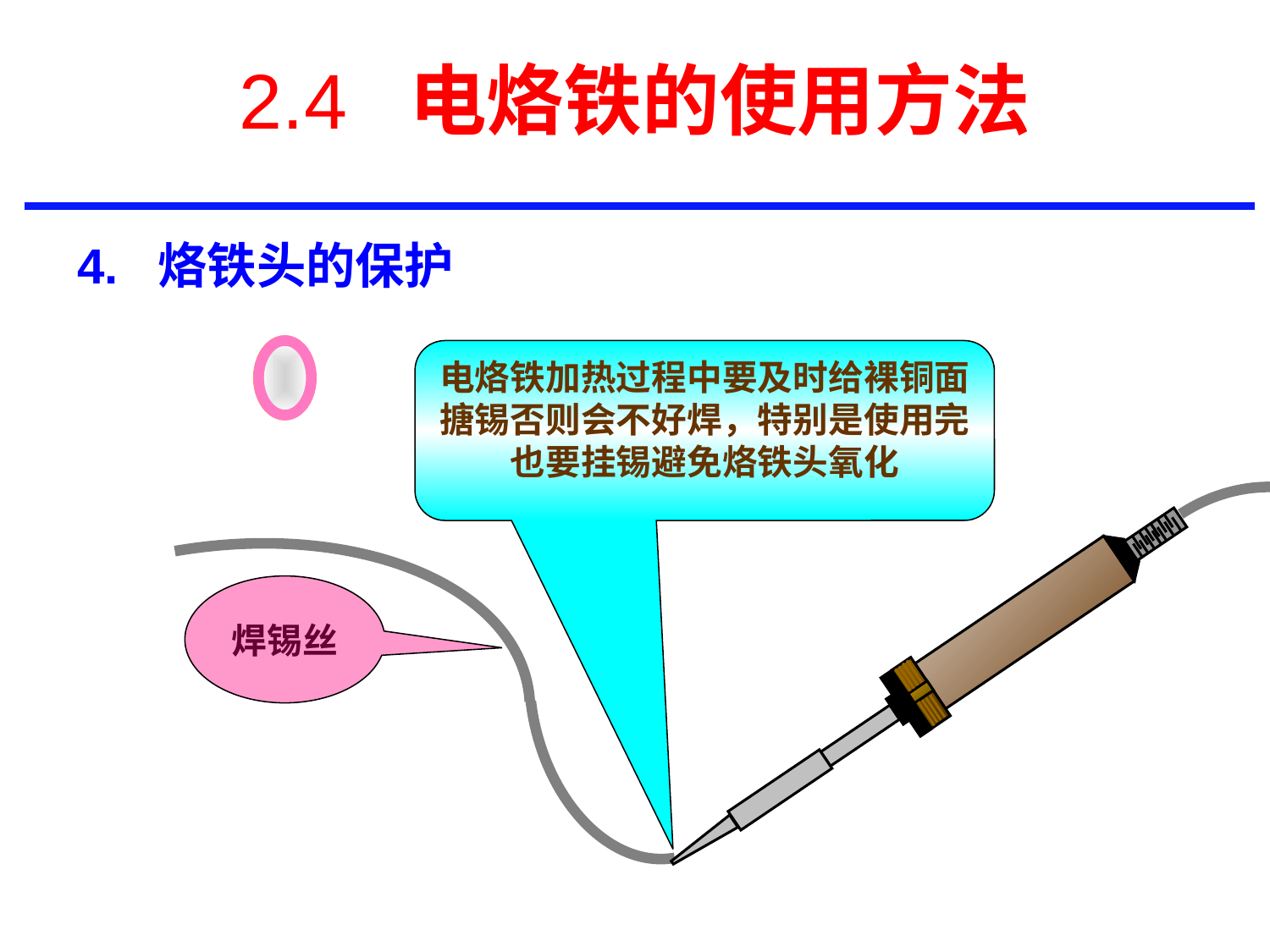

# 2.4  电烙铁的使用方法
4.  烙铁头的保护

电烙铁加热过程中要及时给裸铜面搪锡否则会不好焊，特别是使用完也要挂锡避免烙铁头氧化

焊锡丝